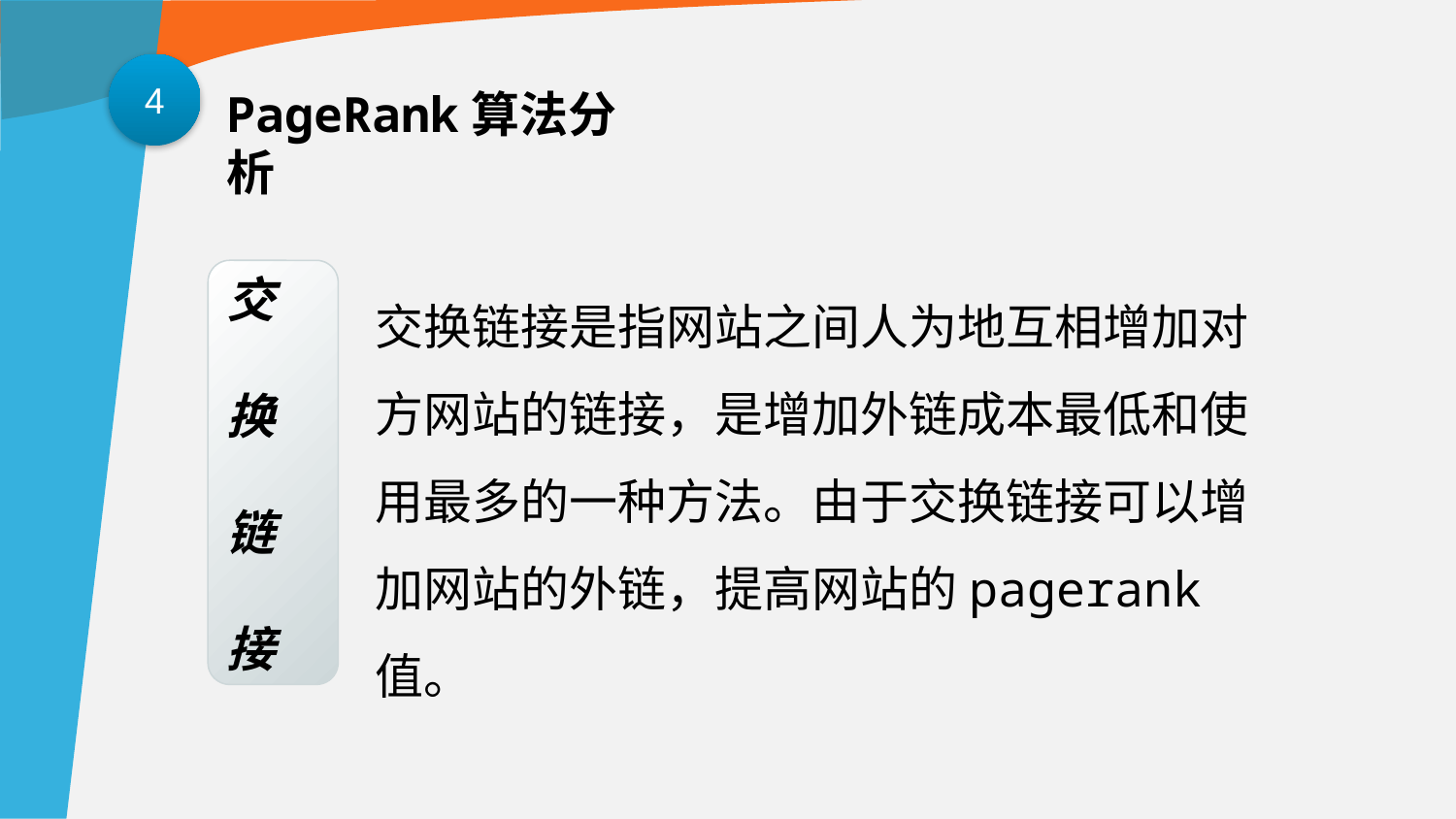

4
PageRank算法分析

交换链接是指网站之间人为地互相增加对方网站的链接，是增加外链成本最低和使用最多的一种方法。由于交换链接可以增加网站的外链，提高网站的pagerank值。
  交
  换
  链
  接